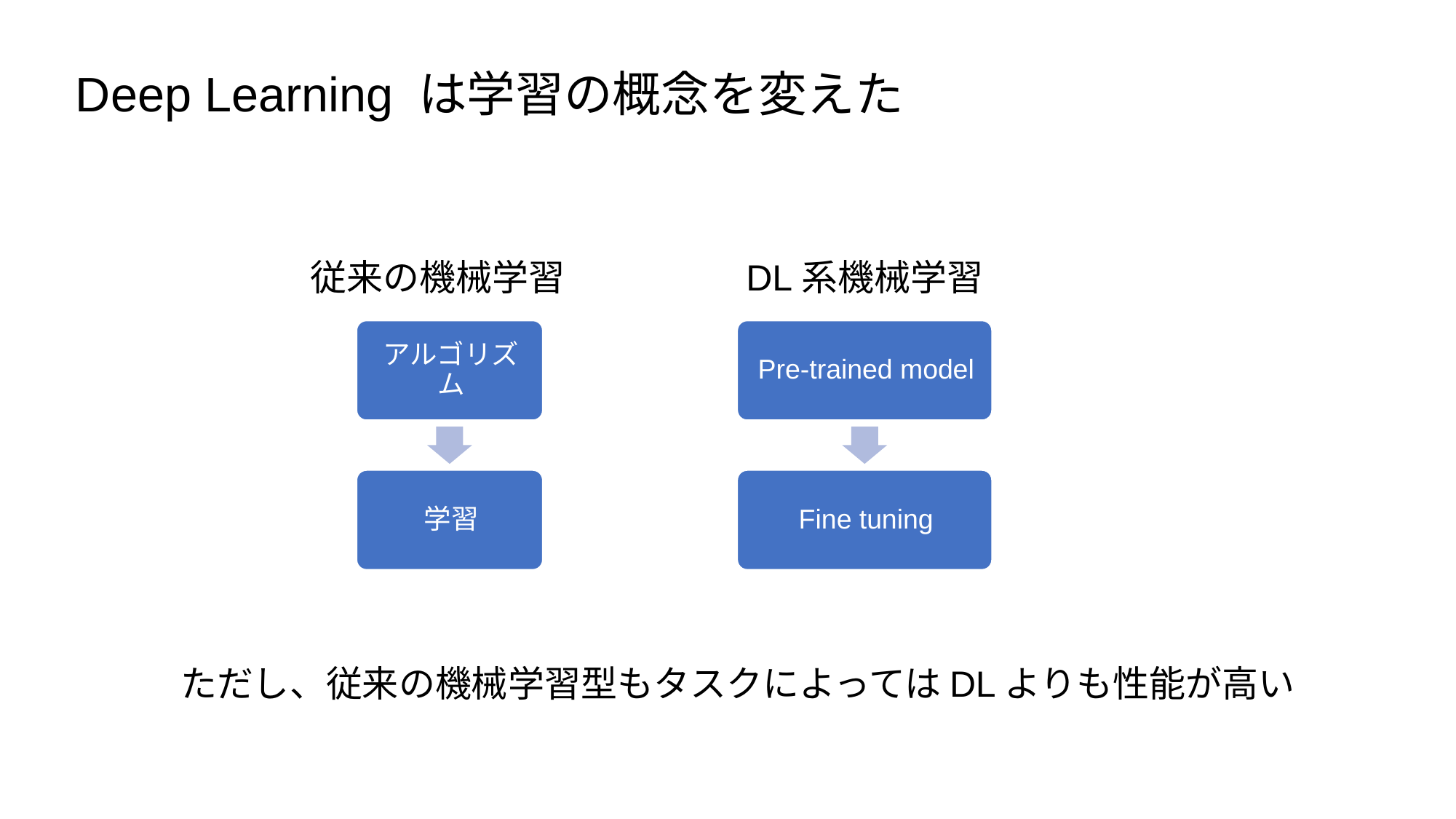

Deep Learning は学習の概念を変えた
従来の機械学習
DL系機械学習
Pre-trained model

Fine tuning
アルゴリズム

学習
ただし、従来の機械学習型もタスクによってはDLよりも性能が高い